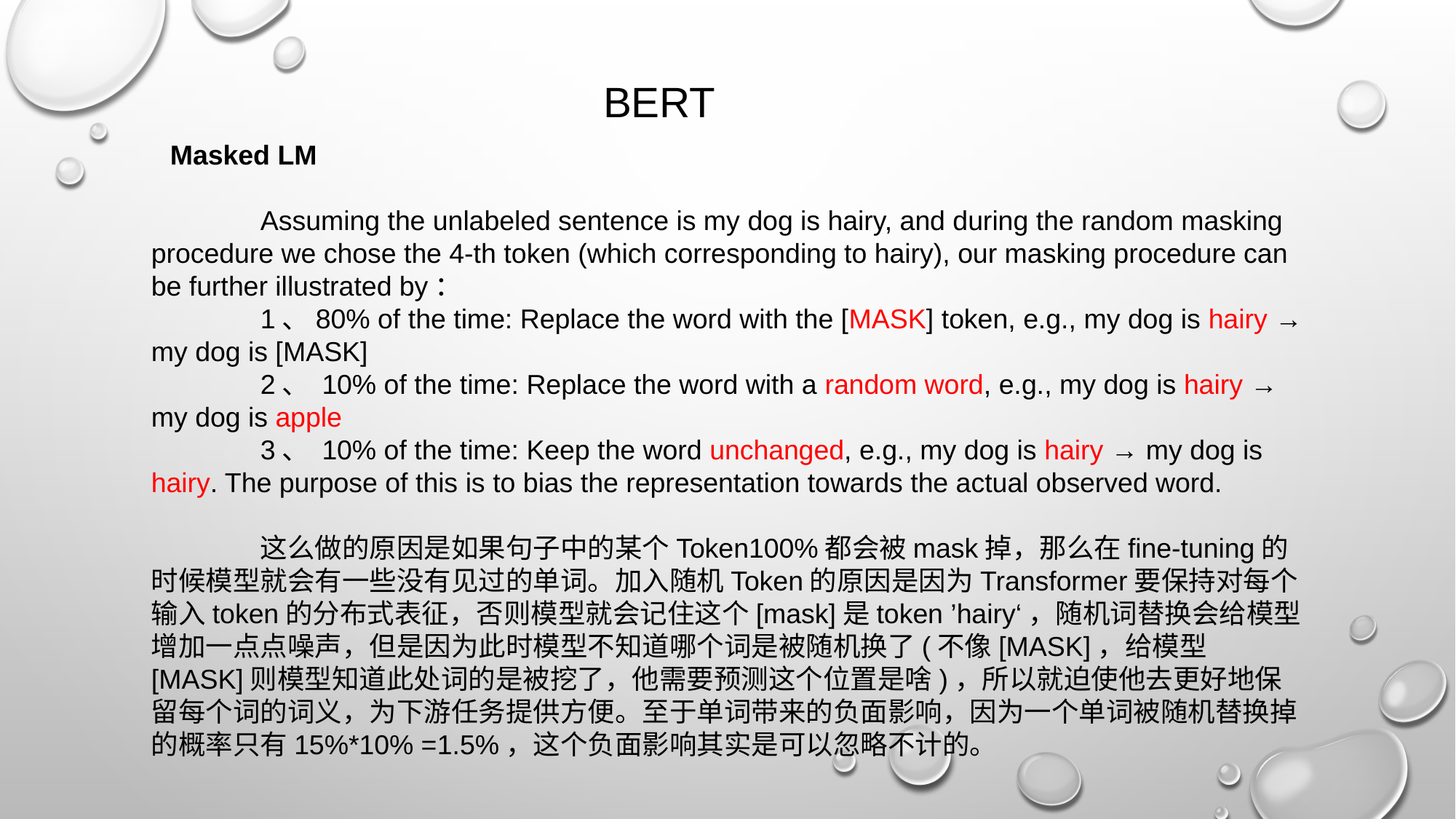

BERT
Masked LM
	Assuming the unlabeled sentence is my dog is hairy, and during the random masking procedure we chose the 4-th token (which corresponding to hairy), our masking procedure can be further illustrated by：
	1、80% of the time: Replace the word with the [MASK] token, e.g., my dog is hairy → my dog is [MASK]
	2、 10% of the time: Replace the word with a random word, e.g., my dog is hairy → my dog is apple
	3、 10% of the time: Keep the word unchanged, e.g., my dog is hairy → my dog is hairy. The purpose of this is to bias the representation towards the actual observed word.

	这么做的原因是如果句子中的某个Token100%都会被mask掉，那么在fine-tuning的时候模型就会有一些没有见过的单词。加入随机Token的原因是因为Transformer要保持对每个输入token的分布式表征，否则模型就会记住这个[mask]是token ’hairy‘，随机词替换会给模型增加一点点噪声，但是因为此时模型不知道哪个词是被随机换了(不像[MASK]，给模型[MASK]则模型知道此处词的是被挖了，他需要预测这个位置是啥)，所以就迫使他去更好地保留每个词的词义，为下游任务提供方便。至于单词带来的负面影响，因为一个单词被随机替换掉的概率只有15%*10% =1.5%，这个负面影响其实是可以忽略不计的。